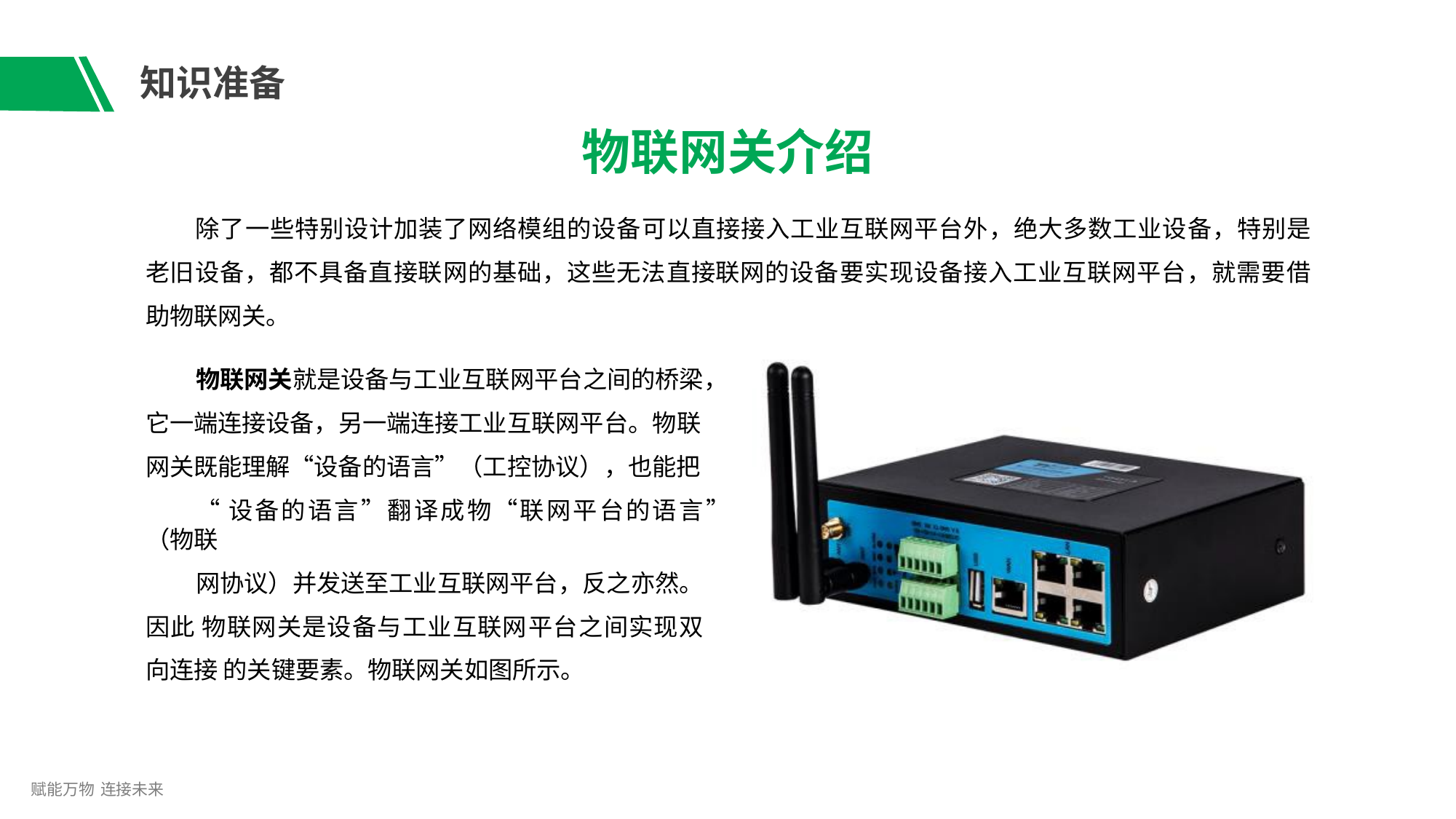

# 知识准备
物联网关介绍
除了一些特别设计加装了网络模组的设备可以直接接入工业互联网平台外，绝大多数工业设备，特别是 老旧设备，都不具备直接联网的基础，这些无法直接联网的设备要实现设备接入工业互联网平台，就需要借 助物联网关。
物联网关就是设备与工业互联网平台之间的桥梁， 它一端连接设备，另一端连接工业互联网平台。物联 网关既能理解“设备的语言”（工控协议），也能把
“设备的语言”翻译成物“联网平台的语言”（物联
网协议）并发送至工业互联网平台，反之亦然。因此 物联网关是设备与工业互联网平台之间实现双向连接 的关键要素。物联网关如图所示。

赋能万物 连接未来